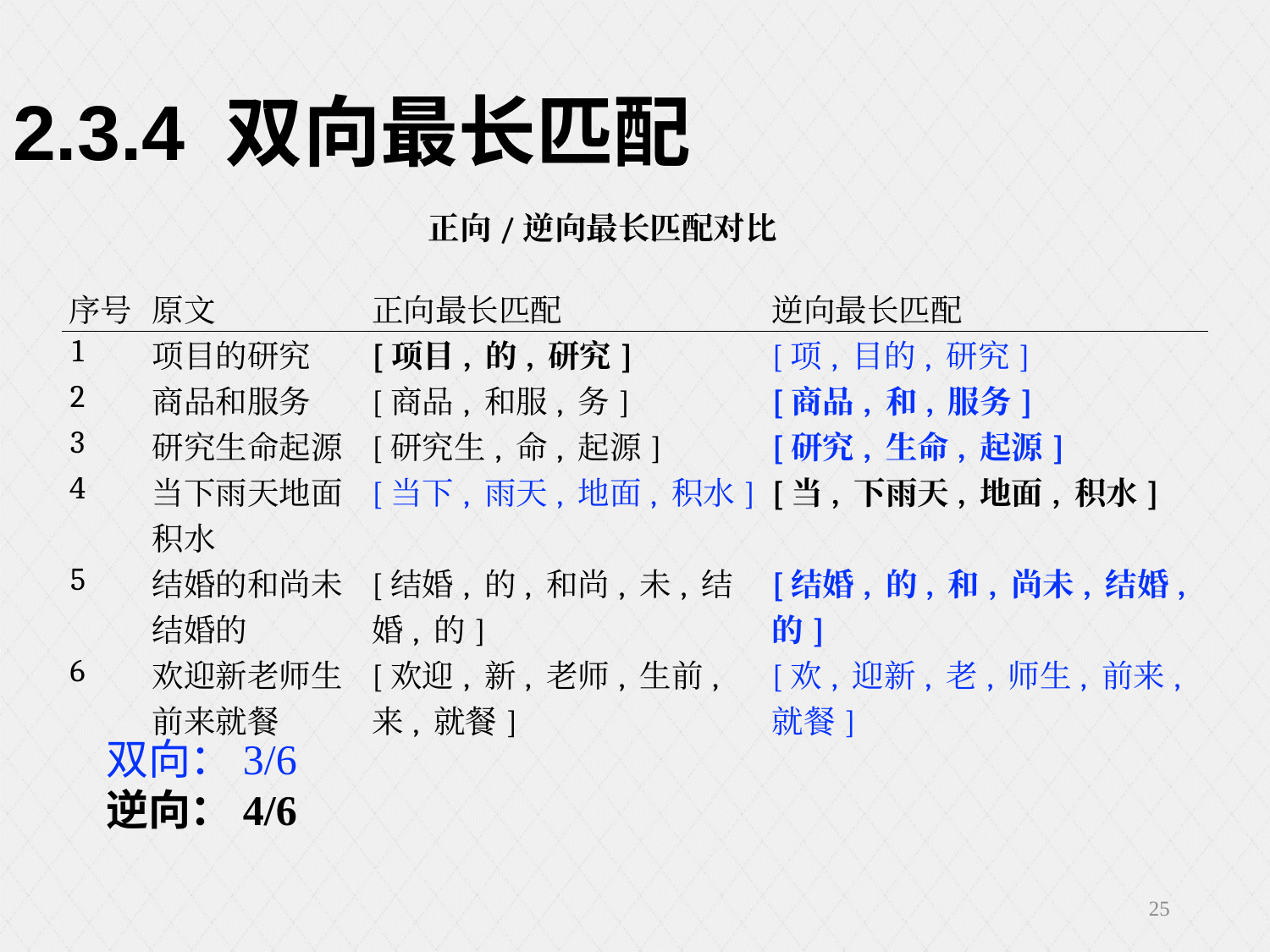

2.3.4 双向最长匹配
正向/逆向最长匹配对比
| 序号 | 原文 | 正向最长匹配 | 逆向最长匹配 |
| --- | --- | --- | --- |
| 1 | 项目的研究 | [项目, 的, 研究] | [项, 目的, 研究] |
| 2 | 商品和服务 | [商品, 和服, 务] | [商品, 和, 服务] |
| 3 | 研究生命起源 | [研究生, 命, 起源] | [研究, 生命, 起源] |
| 4 | 当下雨天地面积水 | [当下, 雨天, 地面, 积水] | [当, 下雨天, 地面, 积水] |
| 5 | 结婚的和尚未结婚的 | [结婚, 的, 和尚, 未, 结婚, 的] | [结婚, 的, 和, 尚未, 结婚, 的] |
| 6 | 欢迎新老师生前来就餐 | [欢迎, 新, 老师, 生前, 来, 就餐] | [欢, 迎新, 老, 师生, 前来, 就餐] |
双向：3/6
逆向：4/6
25